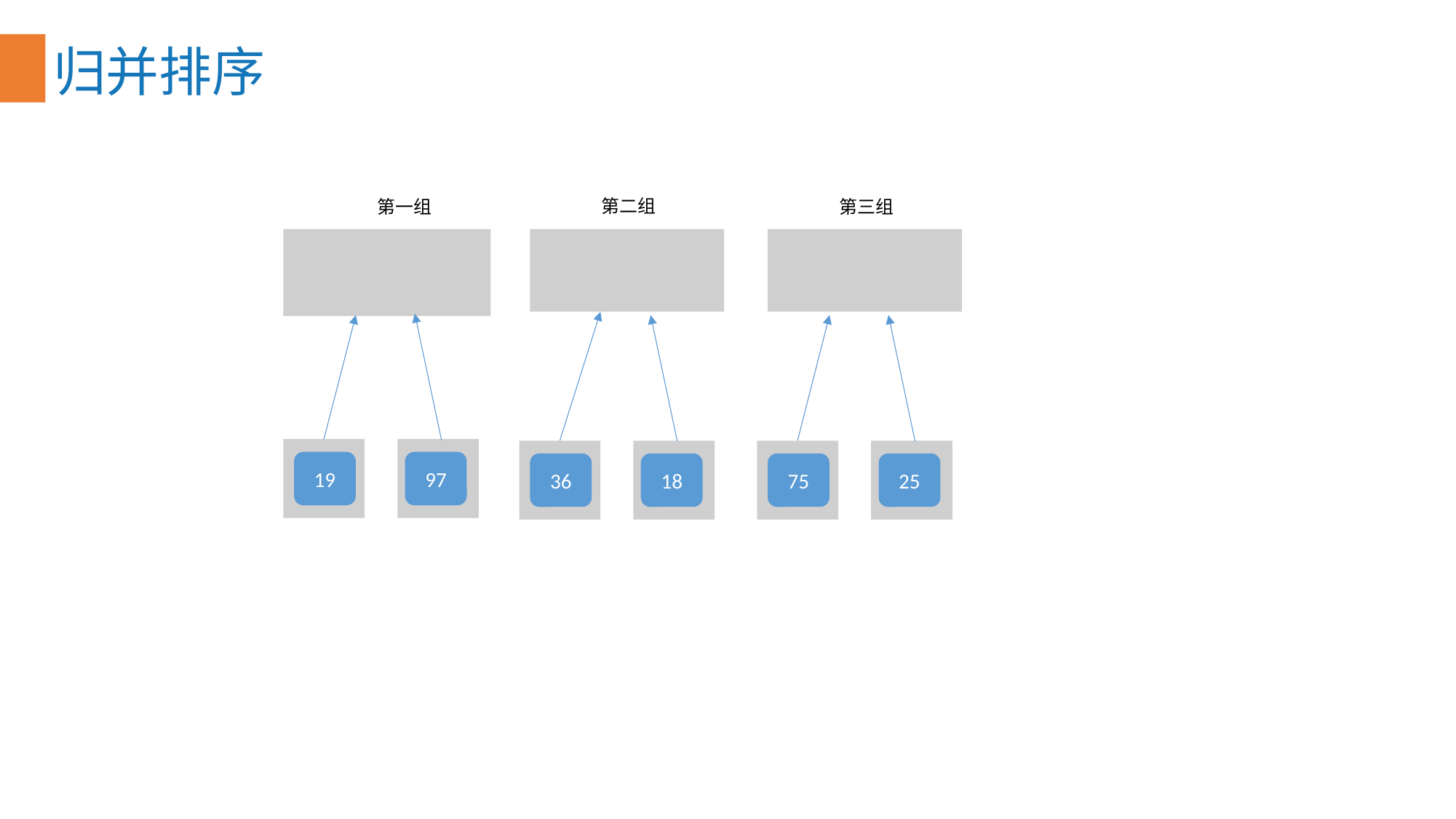

归并排序
第二组
第三组
第一组

19
97
36
18
75
25